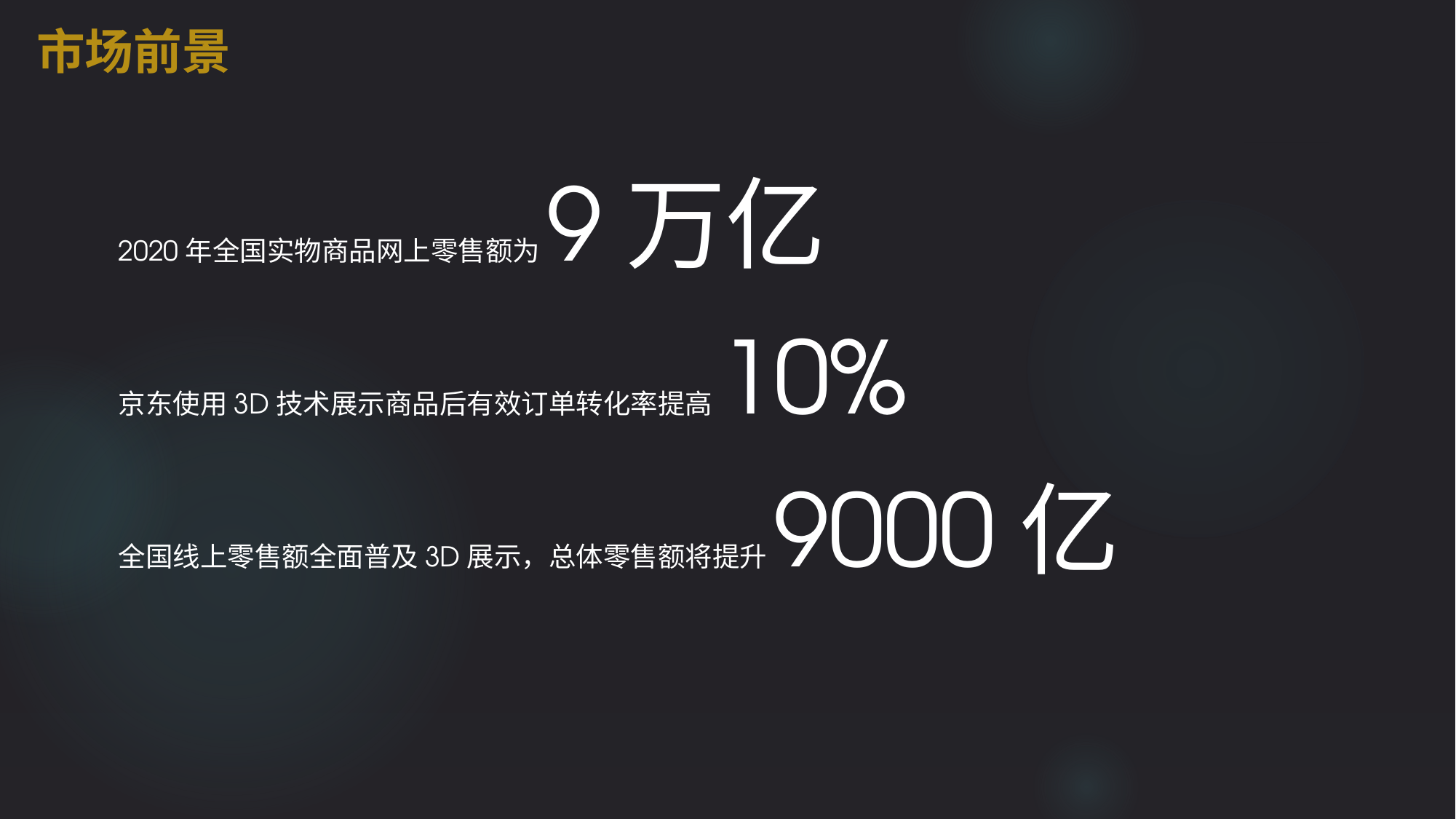

市场前景

2020年全国实物商品网上零售额为9万亿

京东使用3D技术展示商品后有效订单转化率提高10%

全国线上零售额全面普及3D展示，总体零售额将提升9000亿